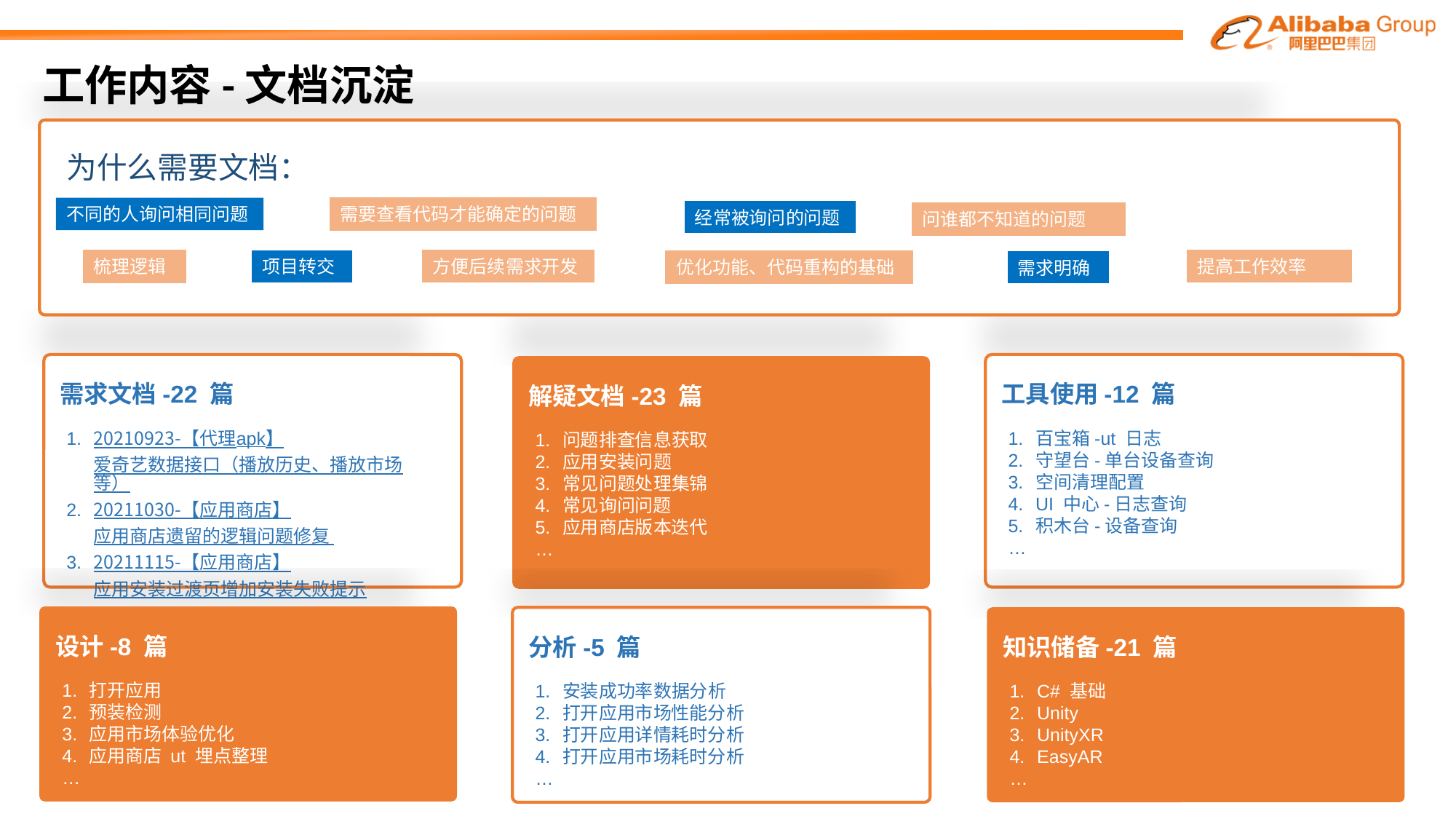

# 工作内容-文档沉淀

为什么需要文档：
需要查看代码才能确定的问题
不同的人询问相同问题
经常被询问的问题
问谁都不知道的问题
提高工作效率
方便后续需求开发
项目转交
梳理逻辑
优化功能、代码重构的基础
需求明确

需求文档-22 篇
工具使用-12 篇
解疑文档-23 篇
20210923-【代理apk】爱奇艺数据接口（播放历史、播放市场等）
20211030-【应用商店】应用商店遗留的逻辑问题修复
20211115-【应用商店】应用安装过渡页增加安装失败提示
…
百宝箱-ut 日志
守望台-单台设备查询
空间清理配置
UI 中心-日志查询
积木台-设备查询
…
问题排查信息获取
应用安装问题
常见问题处理集锦
常见询问问题
应用商店版本迭代
…

设计-8 篇
分析-5 篇
知识储备-21 篇
打开应用
预装检测
应用市场体验优化
应用商店 ut 埋点整理
…
安装成功率数据分析
打开应用市场性能分析
打开应用详情耗时分析
打开应用市场耗时分析
…
C# 基础
Unity
UnityXR
EasyAR
…